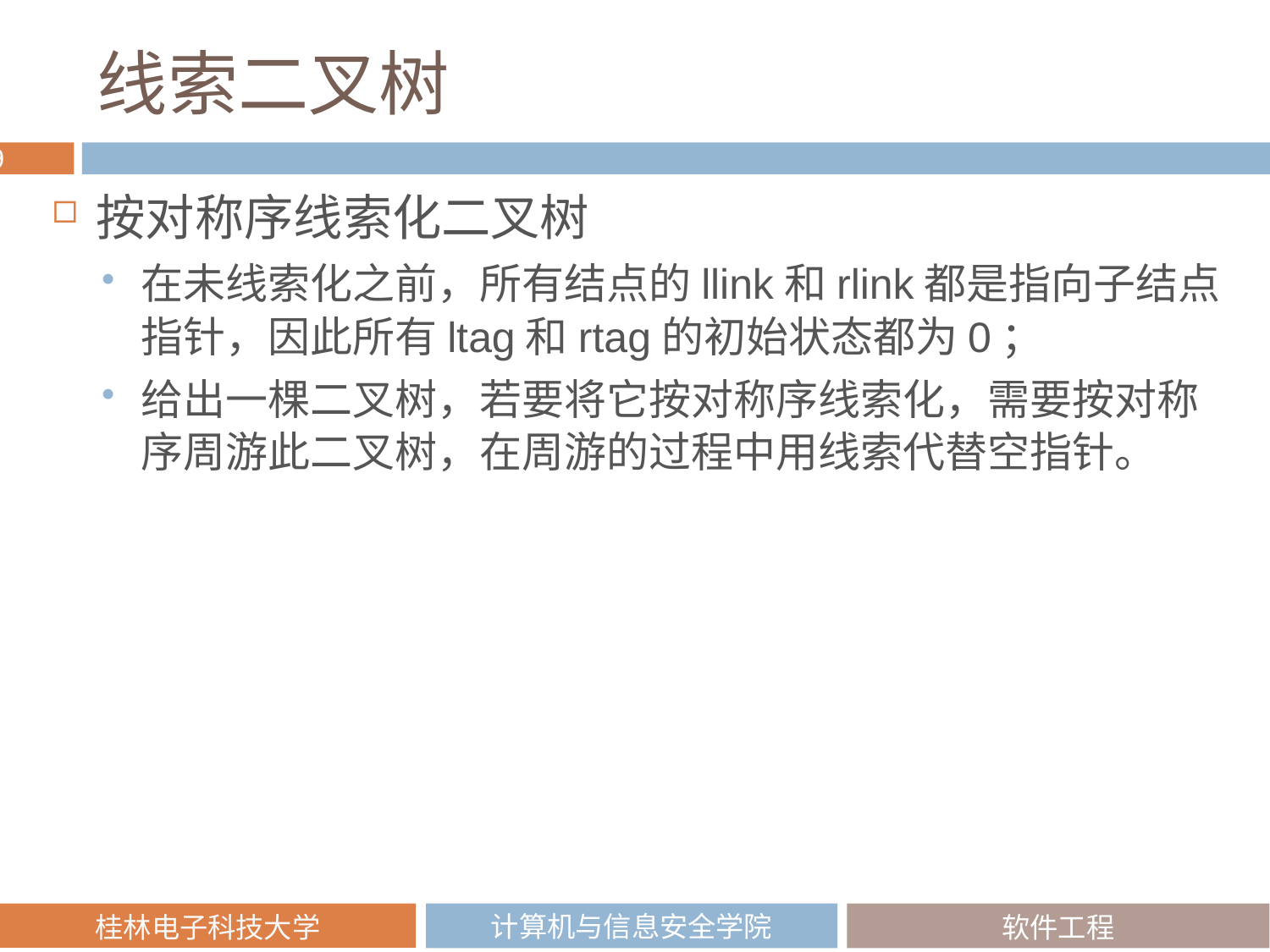

# 线索二叉树
按对称序线索化二叉树
在未线索化之前，所有结点的llink和rlink都是指向子结点指针，因此所有ltag和rtag的初始状态都为0；
给出一棵二叉树，若要将它按对称序线索化，需要按对称序周游此二叉树，在周游的过程中用线索代替空指针。